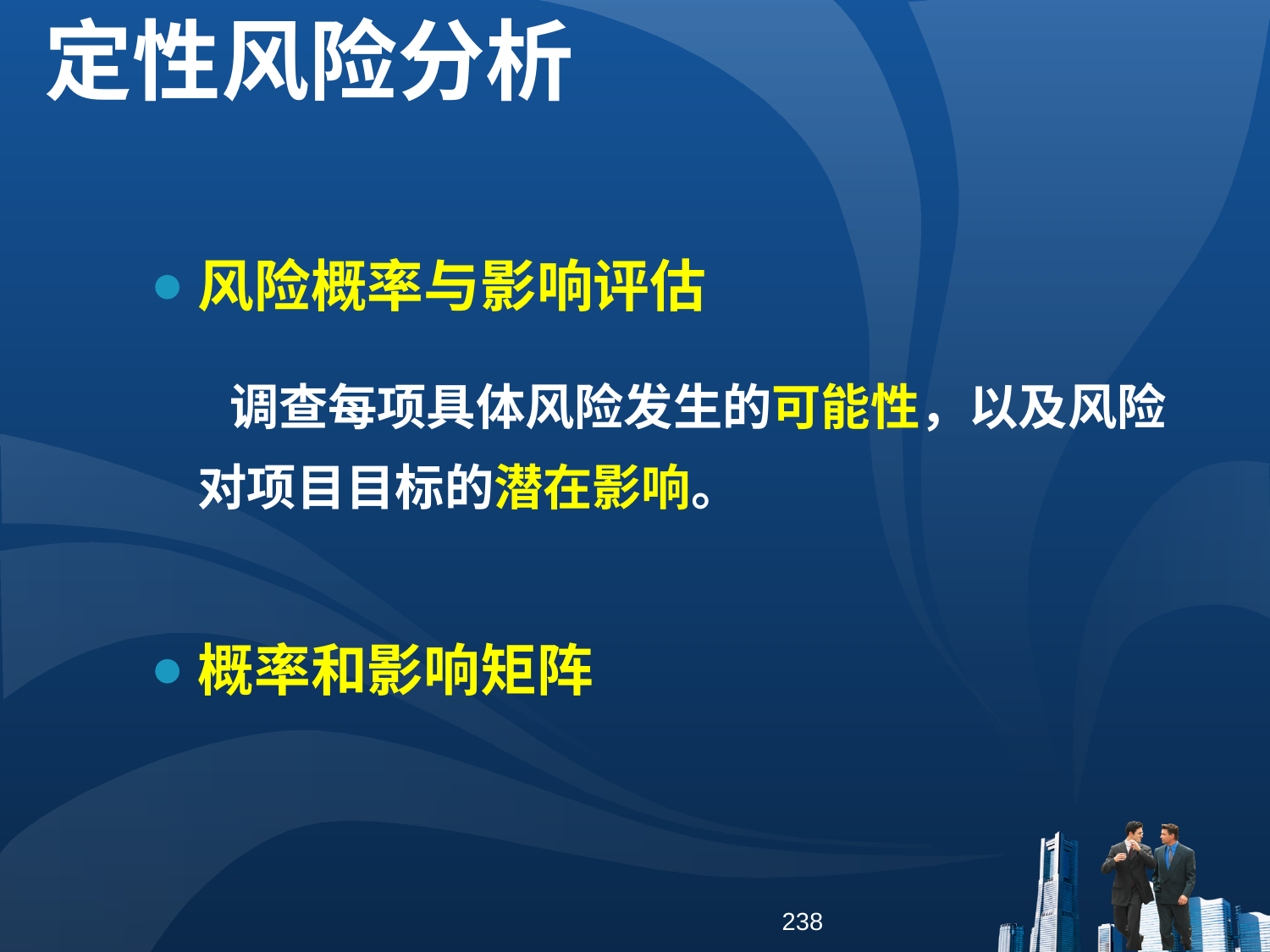

定性风险分析
风险概率与影响评估
    调查每项具体风险发生的可能性，以及风险对项目目标的潜在影响。

概率和影响矩阵

238